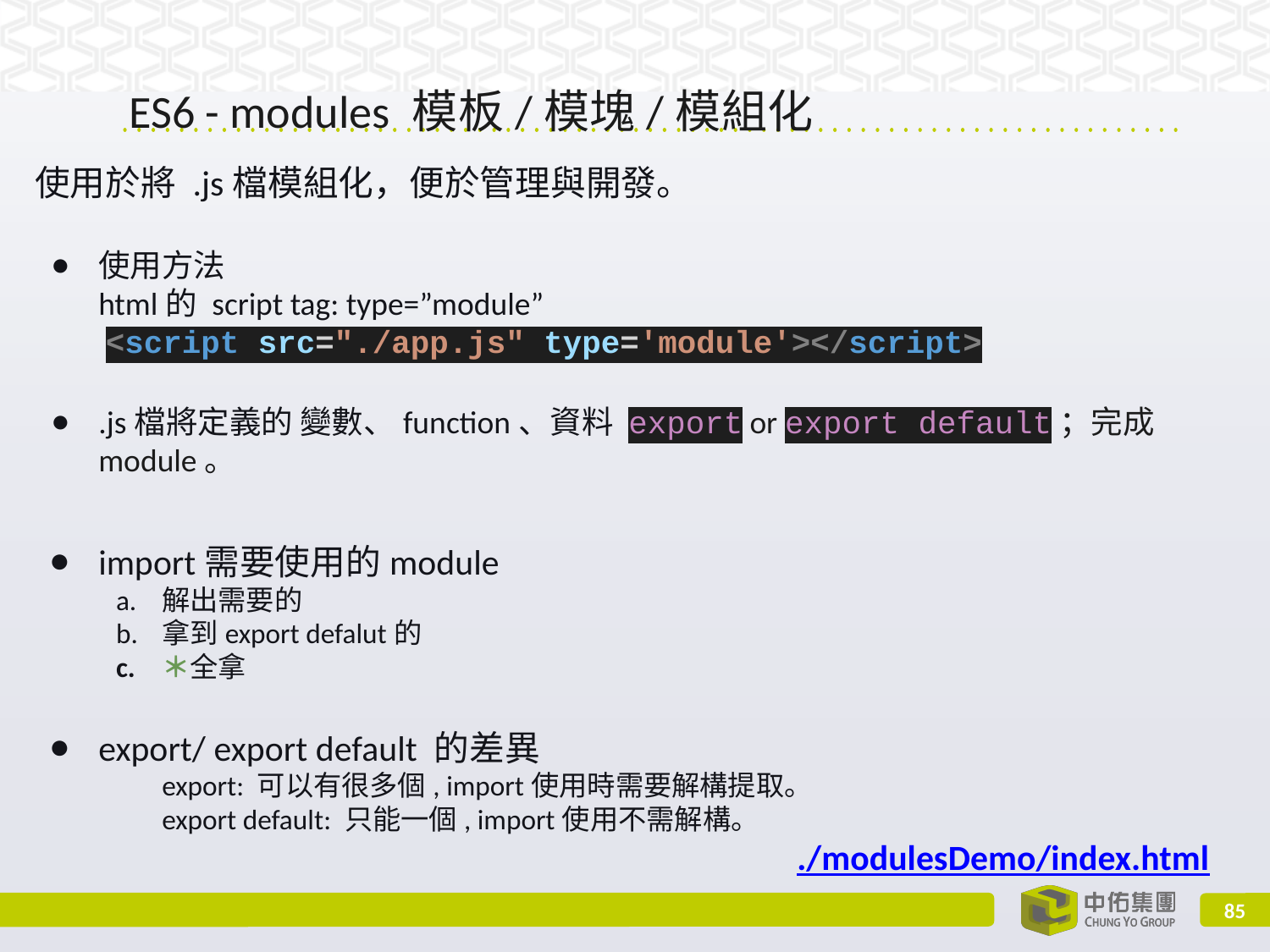

# ES6 - modules 模板/模塊/模組化
使用於將 .js檔模組化，便於管理與開發。

使用方法
html的 script tag: type=”module”
 <script src="./app.js" type='module'></script>

.js檔將定義的 變數、function、資料 export or export default；完成module。

import需要使用的module
解出需要的
拿到export defalut的
＊全拿

export/ export default 的差異
export: 可以有很多個, import使用時需要解構提取。
export default: 只能一個, import使用不需解構。
./modulesDemo/index.html
85